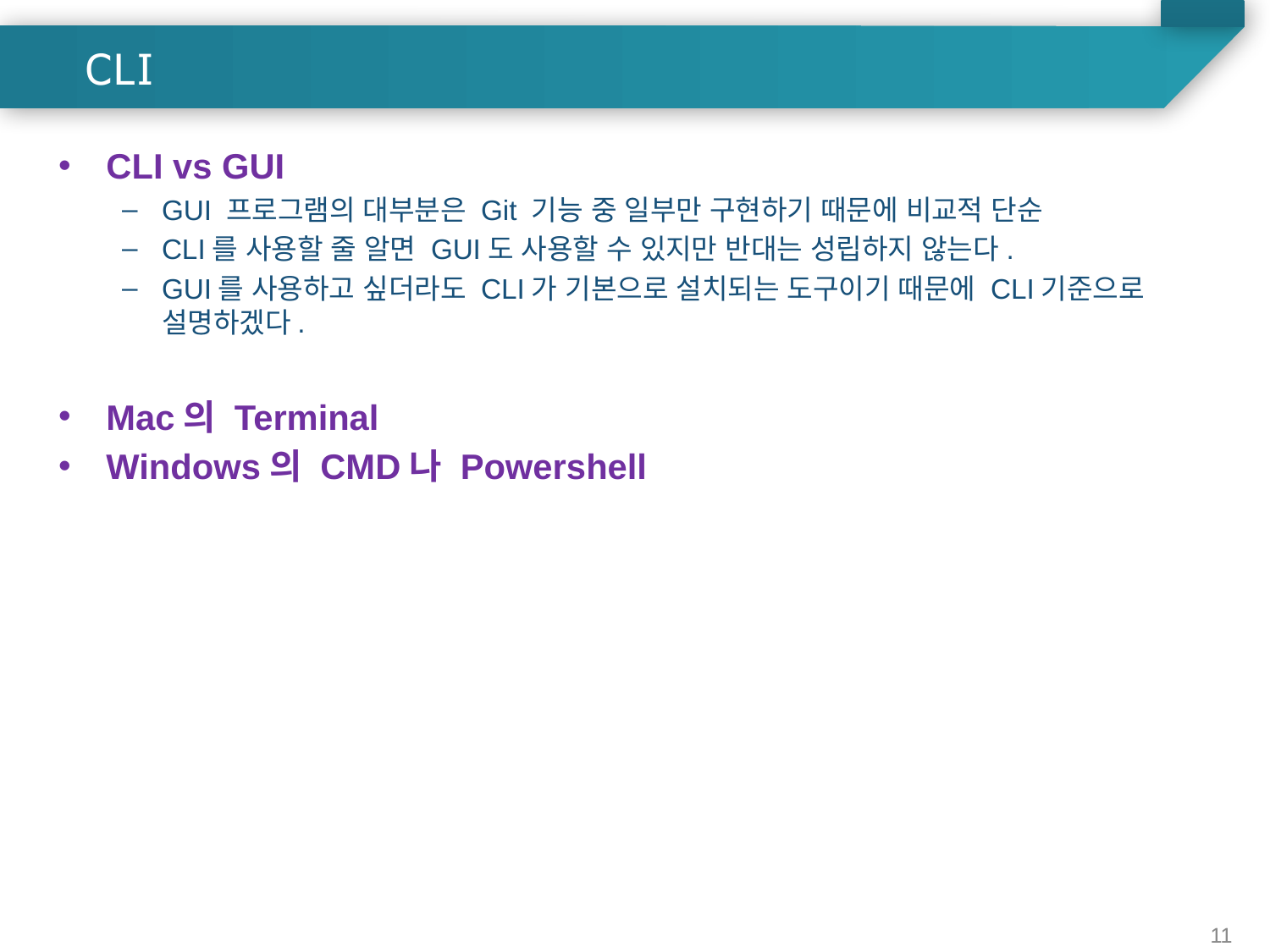

CLI
CLI vs GUI
GUI 프로그램의 대부분은 Git 기능 중 일부만 구현하기 때문에 비교적 단순
CLI를 사용할 줄 알면 GUI도 사용할 수 있지만 반대는 성립하지 않는다.
GUI를 사용하고 싶더라도 CLI가 기본으로 설치되는 도구이기 때문에 CLI기준으로 설명하겠다.

Mac의 Terminal
Windows의 CMD나 Powershell
11